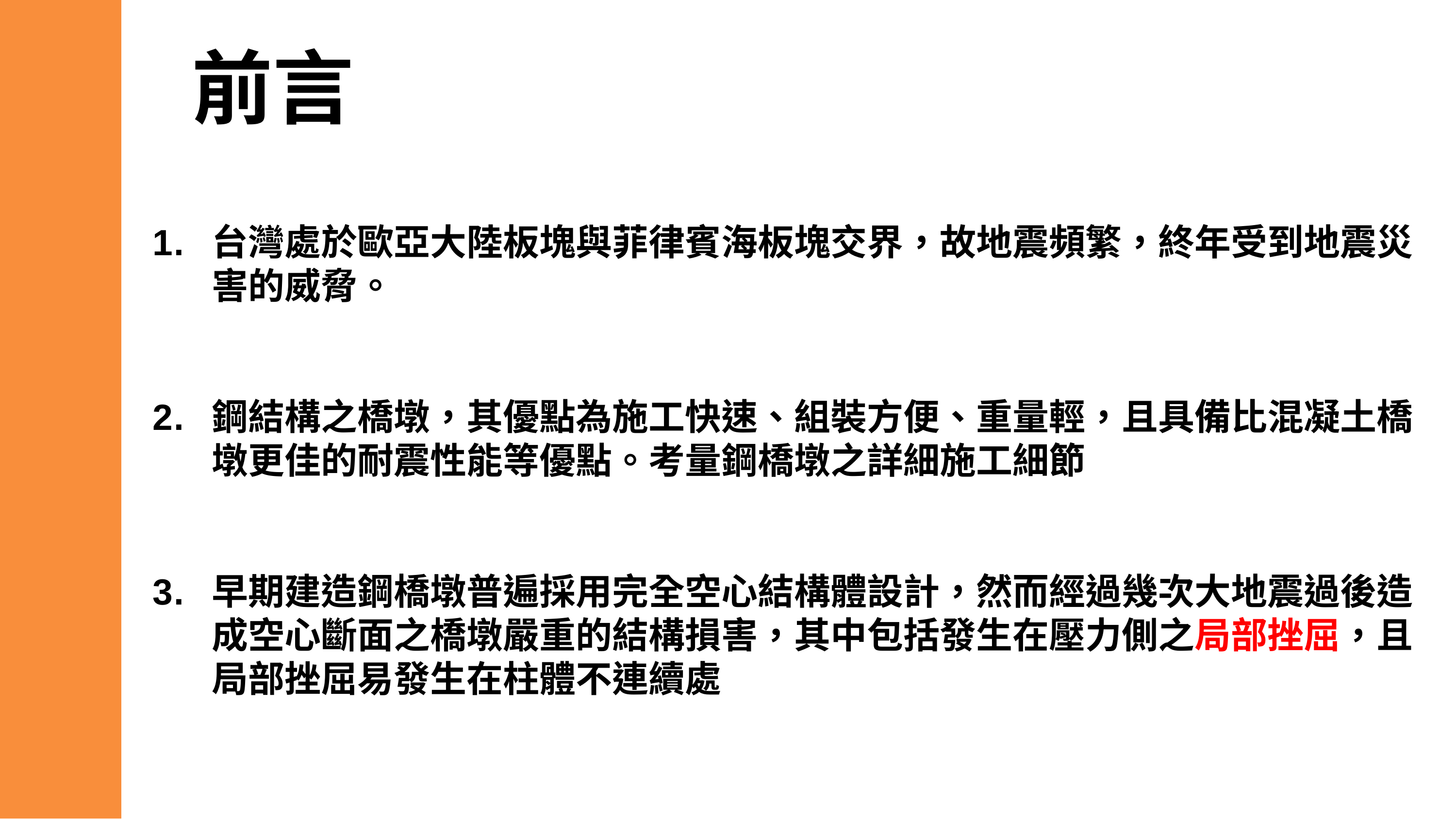

前言
台灣處於歐亞大陸板塊與菲律賓海板塊交界，故地震頻繁，終年受到地震災害的威脅。

鋼結構之橋墩，其優點為施工快速、組裝方便、重量輕，且具備比混凝土橋墩更佳的耐震性能等優點。考量鋼橋墩之詳細施工細節

早期建造鋼橋墩普遍採用完全空心結構體設計，然而經過幾次大地震過後造成空心斷面之橋墩嚴重的結構損害，其中包括發生在壓力側之局部挫屈，且局部挫屈易發生在柱體不連續處